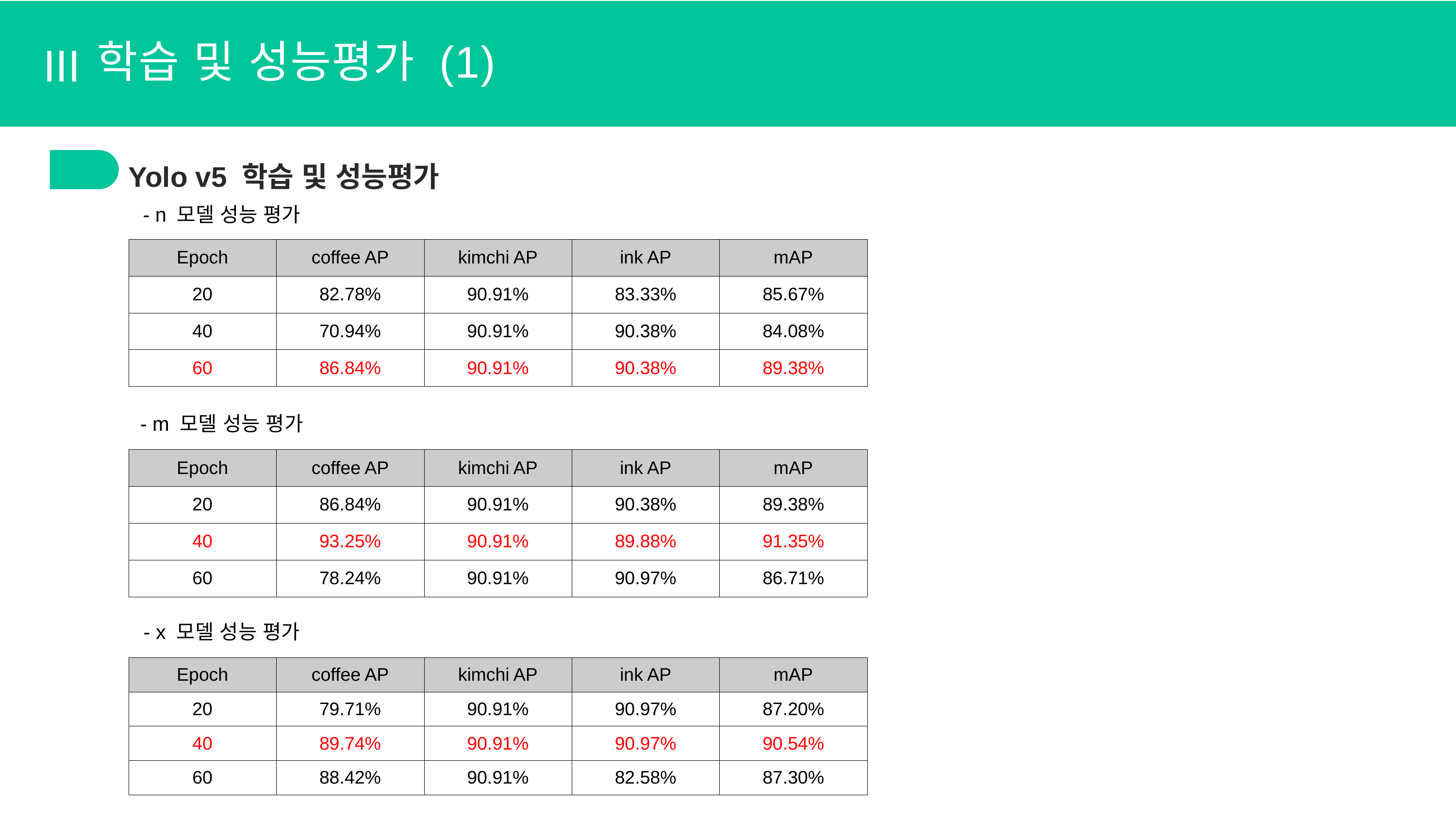

III
학습 및 성능평가 (1)

Yolo v5 학습 및 성능평가
1.
1.
- n 모델 성능 평가
| Epoch | coffee AP | kimchi AP | ink AP | mAP |
| --- | --- | --- | --- | --- |
| 20 | 82.78% | 90.91% | 83.33% | 85.67% |
| 40 | 70.94% | 90.91% | 90.38% | 84.08% |
| 60 | 86.84% | 90.91% | 90.38% | 89.38% |
- m 모델 성능 평가
| Epoch | coffee AP | kimchi AP | ink AP | mAP |
| --- | --- | --- | --- | --- |
| 20 | 86.84% | 90.91% | 90.38% | 89.38% |
| 40 | 93.25% | 90.91% | 89.88% | 91.35% |
| 60 | 78.24% | 90.91% | 90.97% | 86.71% |
- x 모델 성능 평가
| Epoch | coffee AP | kimchi AP | ink AP | mAP |
| --- | --- | --- | --- | --- |
| 20 | 79.71% | 90.91% | 90.97% | 87.20% |
| 40 | 89.74% | 90.91% | 90.97% | 90.54% |
| 60 | 88.42% | 90.91% | 82.58% | 87.30% |